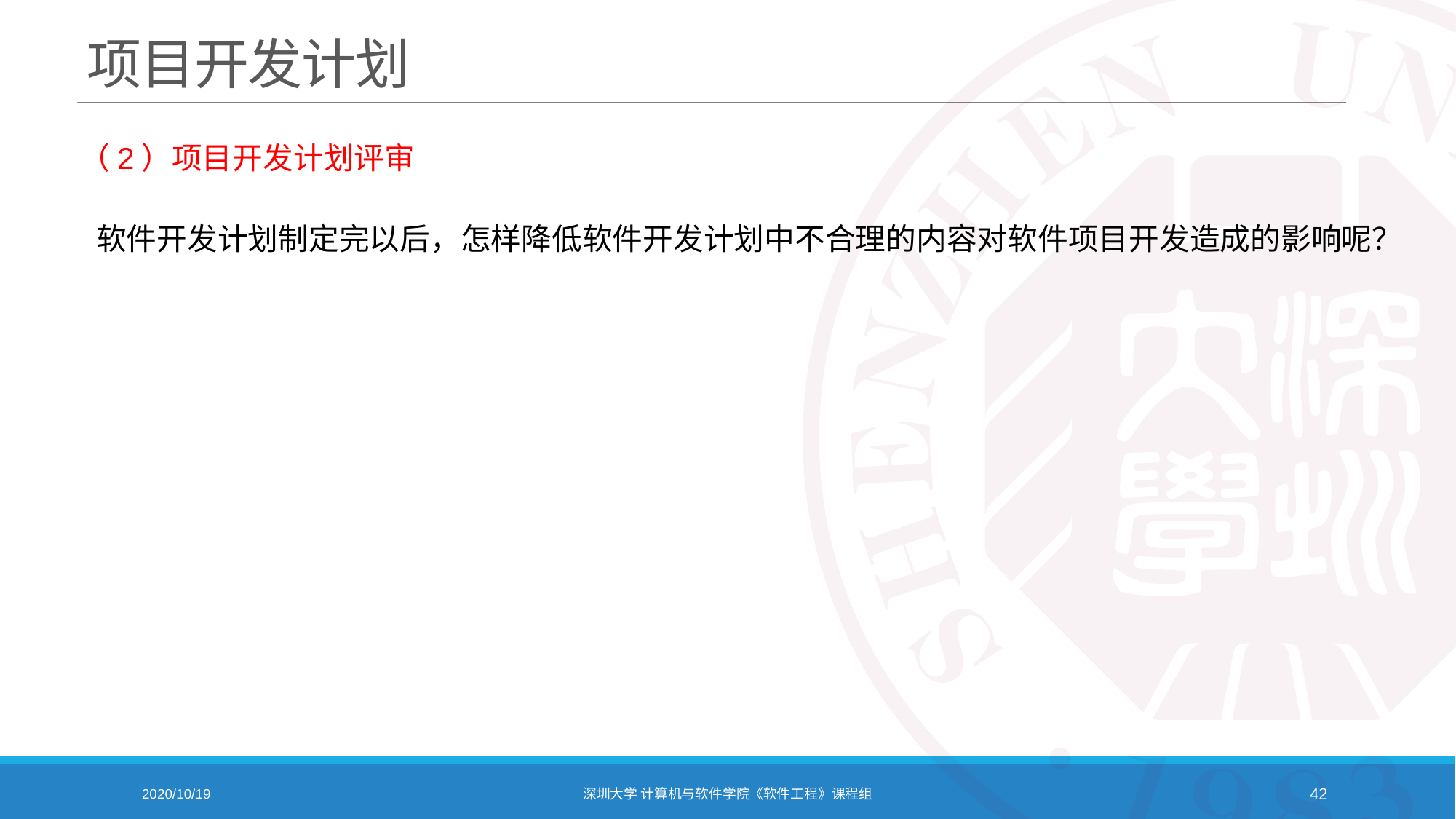

# 项目开发计划
（2）项目开发计划评审
软件开发计划制定完以后，怎样降低软件开发计划中不合理的内容对软件项目开发造成的影响呢？
2020/10/19
深圳大学 计算机与软件学院《软件工程》课程组
42